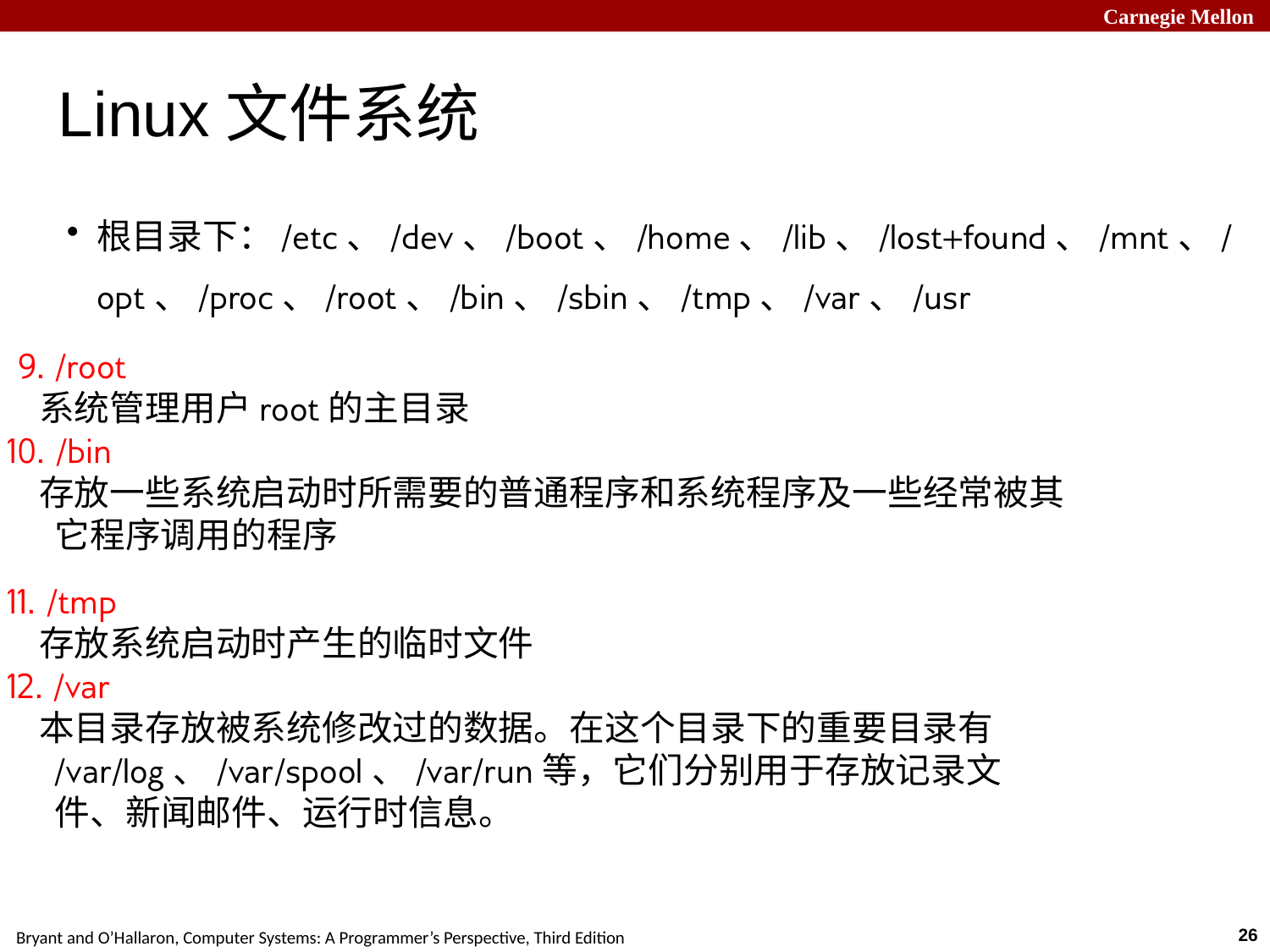

# Linux文件系统
根目录下：/etc、/dev、/boot、/home、/lib、/lost+found、/mnt、/opt、/proc、/root、/bin、/sbin、/tmp、/var、/usr
 9. /root
   系统管理用户root的主目录
10. /bin
   存放一些系统启动时所需要的普通程序和系统程序及一些经常被其它程序调用的程序
11. /tmp
   存放系统启动时产生的临时文件
12. /var
   本目录存放被系统修改过的数据。在这个目录下的重要目录有 /var/log、/var/spool、/var/run等，它们分别用于存放记录文件、新闻邮件、运行时信息。